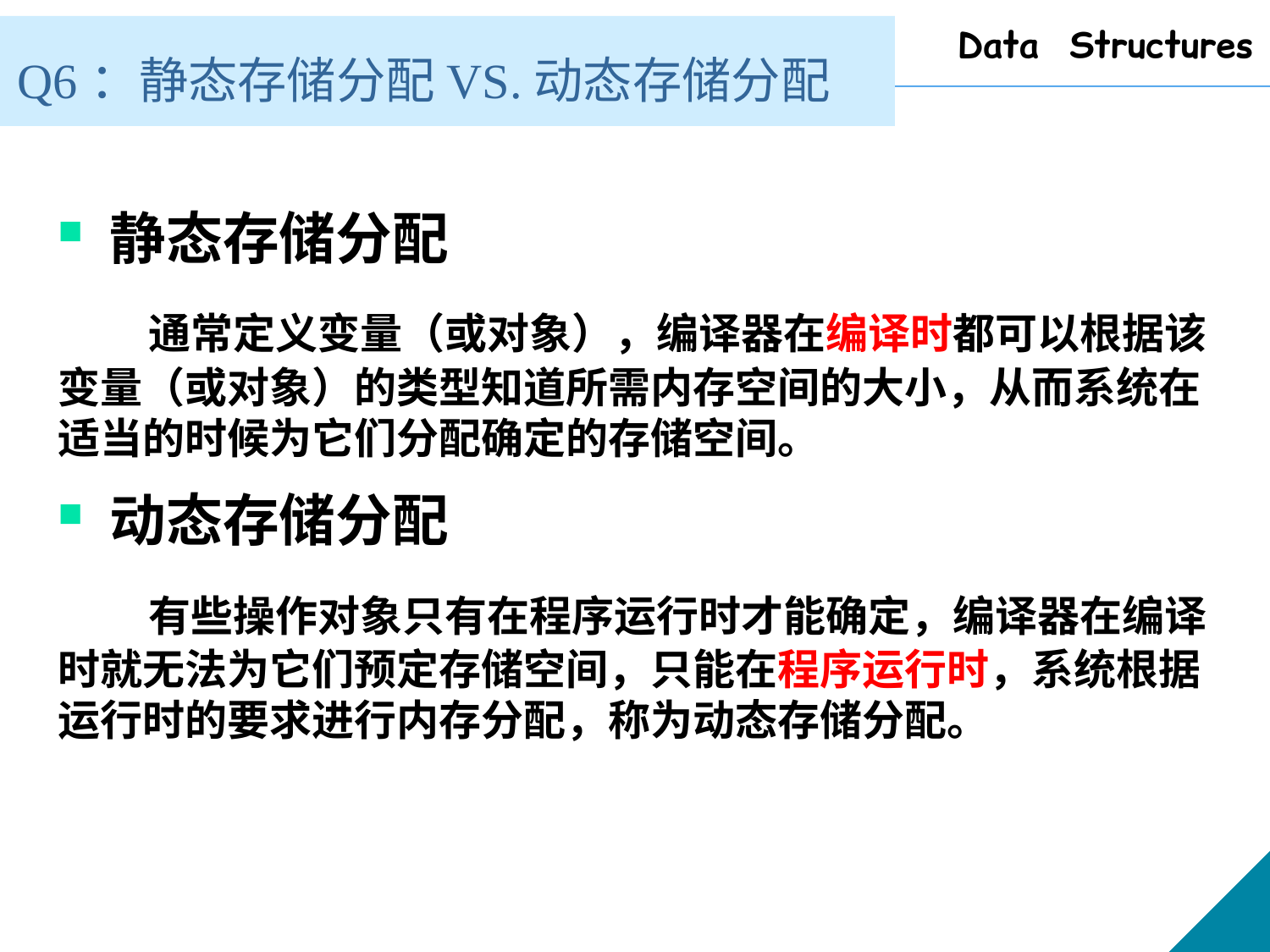

# Q6：静态存储分配VS.动态存储分配
 静态存储分配
      通常定义变量（或对象），编译器在编译时都可以根据该变量（或对象）的类型知道所需内存空间的大小，从而系统在适当的时候为它们分配确定的存储空间。
 动态存储分配
      有些操作对象只有在程序运行时才能确定，编译器在编译时就无法为它们预定存储空间，只能在程序运行时，系统根据运行时的要求进行内存分配，称为动态存储分配。